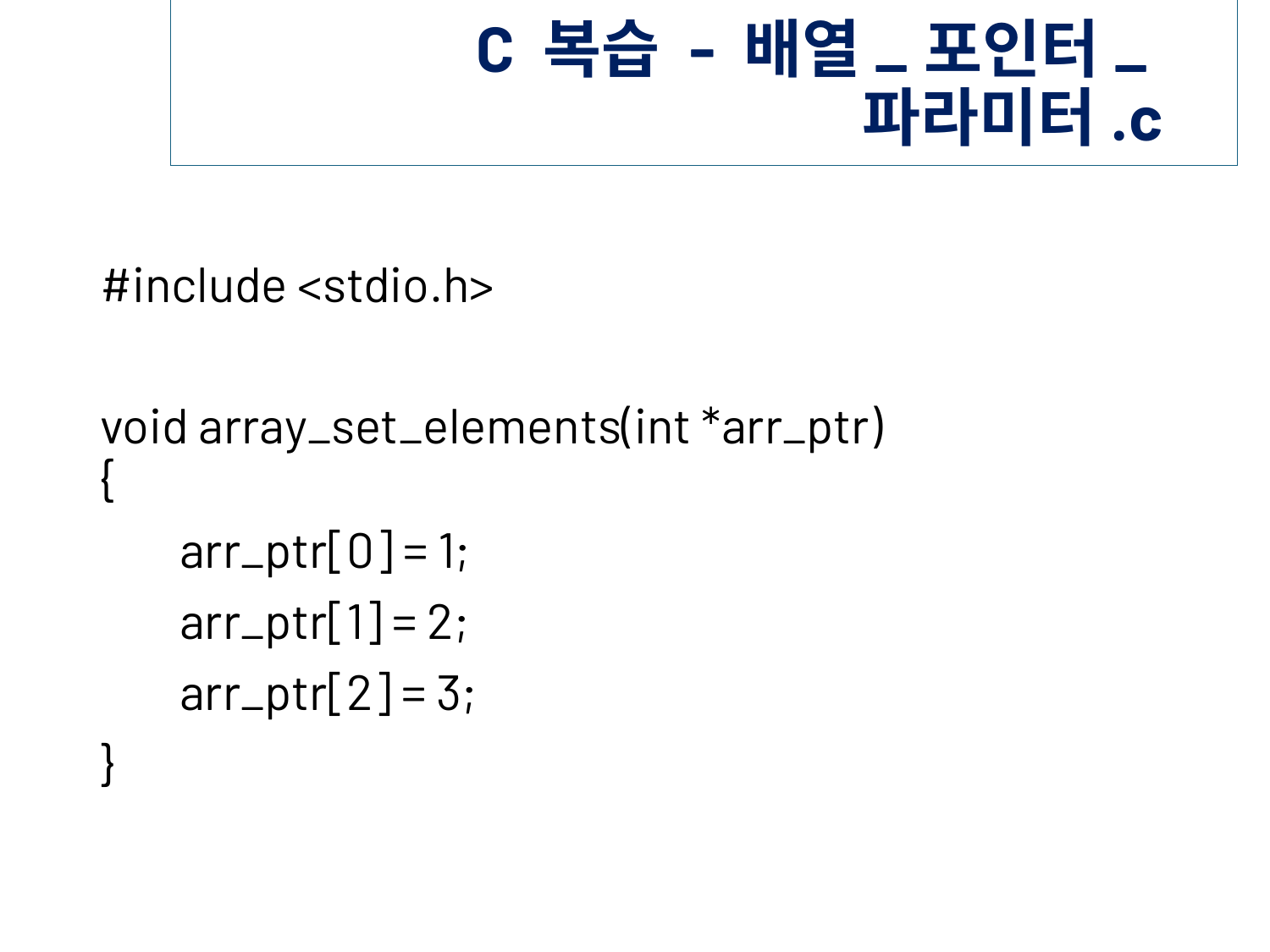

# C 복습 - 배열_포인터_파라미터.c
#include <stdio.h>

void array_set_elements(int *arr_ptr)
{
        arr_ptr[0] = 1;
        arr_ptr[1] = 2;
        arr_ptr[2] = 3;
}